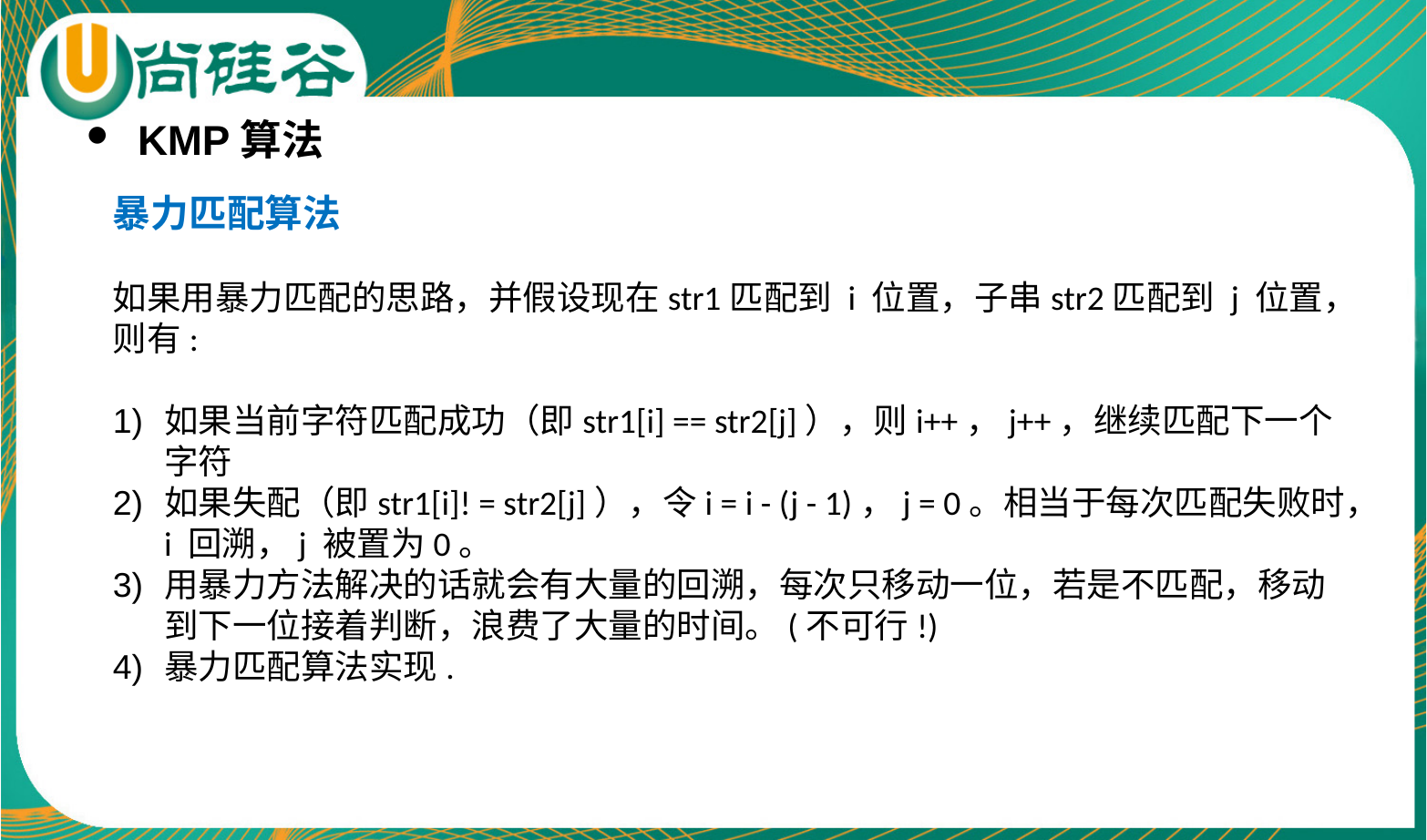

KMP算法
暴力匹配算法

如果用暴力匹配的思路，并假设现在str1匹配到 i 位置，子串str2匹配到 j 位置，则有:

如果当前字符匹配成功（即str1[i] == str2[j]），则i++，j++，继续匹配下一个字符
如果失配（即str1[i]! = str2[j]），令i = i - (j - 1)，j = 0。相当于每次匹配失败时，i 回溯，j 被置为0。
用暴力方法解决的话就会有大量的回溯，每次只移动一位，若是不匹配，移动到下一位接着判断，浪费了大量的时间。(不可行!)
暴力匹配算法实现.